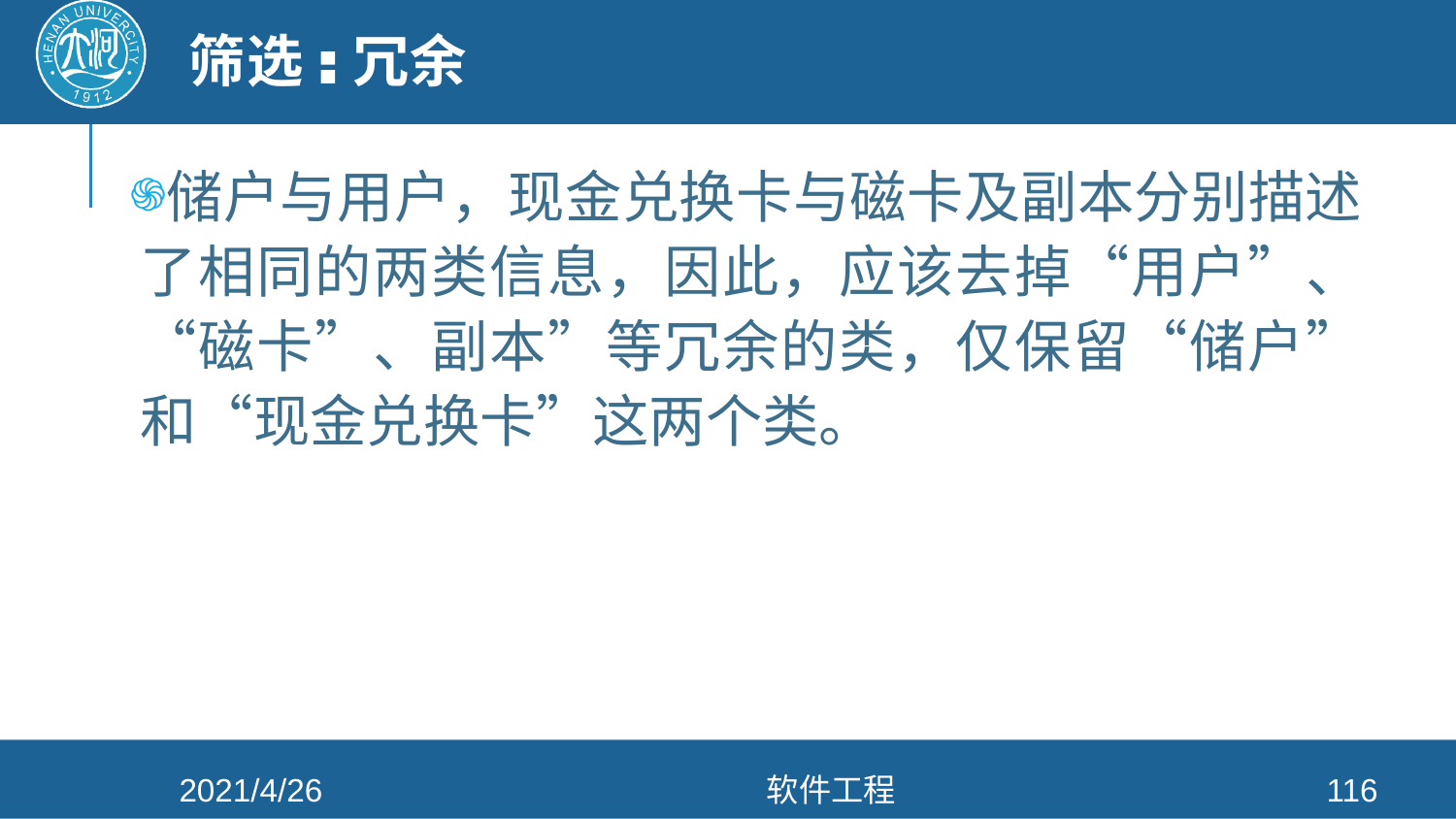

# 筛选:冗余
储户与用户，现金兑换卡与磁卡及副本分别描述了相同的两类信息，因此，应该去掉“用户”、“磁卡”、副本”等冗余的类，仅保留“储户”和“现金兑换卡”这两个类。
2021/4/26
软件工程
116